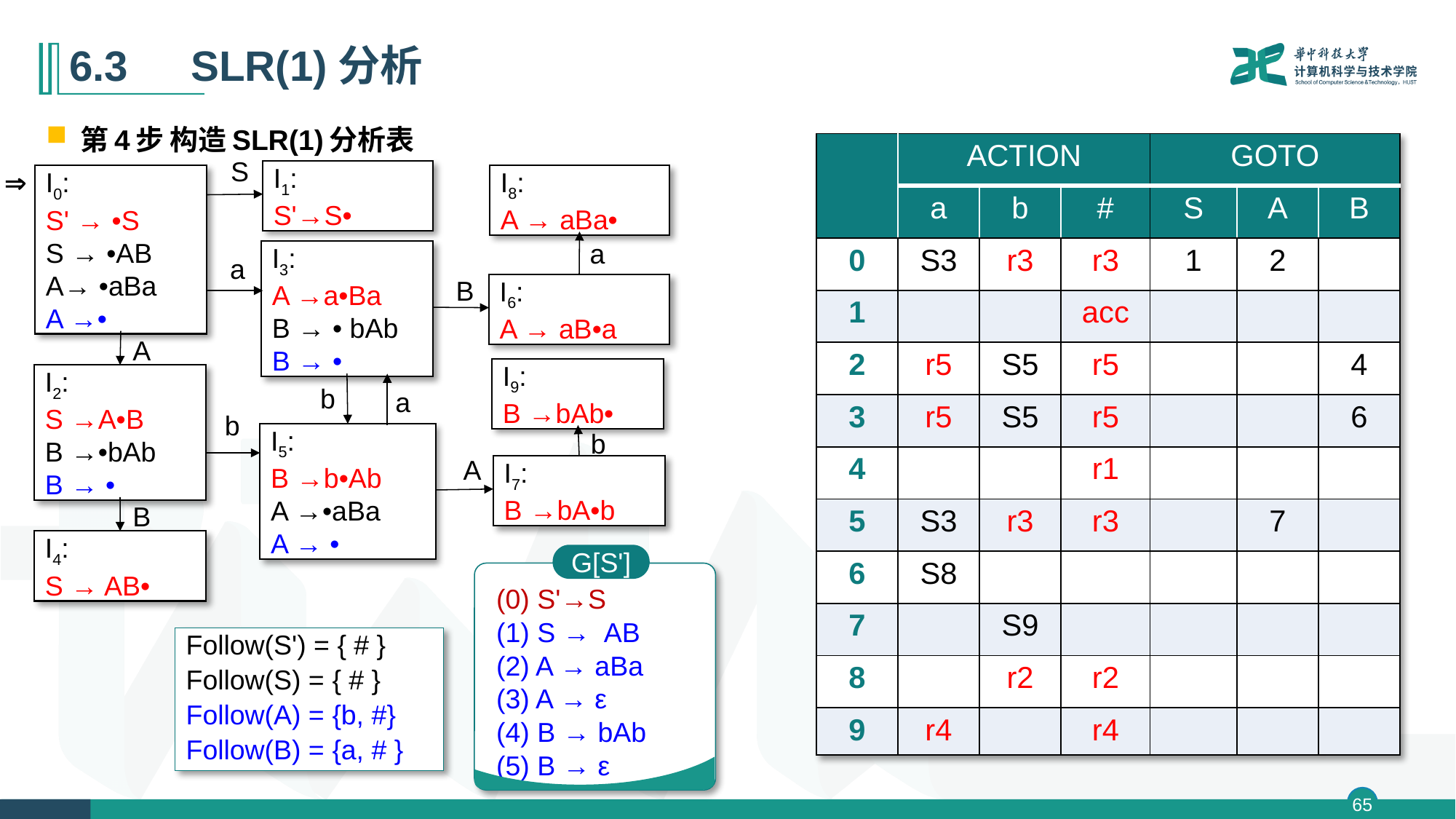

# 6.3　SLR(1)分析
第4步 构造SLR(1)分析表
|  | ACTION |  |  | GOTO |  |  |
| --- | --- | --- | --- | --- | --- | --- |
|  | a | b | # | S | A | B |
| 0 | S3 | r3 | r3 | 1 | 2 |  |
| 1 |  |  | acc |  |  |  |
| 2 | r5 | S5 | r5 |  |  | 4 |
| 3 | r5 | S5 | r5 |  |  | 6 |
| 4 |  |  | r1 |  |  |  |
| 5 | S3 | r3 | r3 |  | 7 |  |
| 6 | S8 |  |  |  |  |  |
| 7 |  | S9 |  |  |  |  |
| 8 |  | r2 | r2 |  |  |  |
| 9 | r4 |  | r4 |  |  |  |
S
⇒
I1:
S'→S•
I8:
A → aBa•
I0:
S' → •S
S → •AB
A→ •aBa
A →•
a
I3:
A →a•Ba
B → • bAb
B → •
a
B
I6:
A → aB•a
A
I9:
B →bAb•
I2:
S →A•B
B →•bAb
B → •
b
a
b
b
I5:
B →b•Ab
A →•aBa
A → •
A
I7:
B →bA•b
B
I4:
S → AB•
G[S']

 (0) S'→S
 (1) S →  AB
 (2) A → aBa
 (3) A → ε
 (4) B → bAb
 (5) B → ε

Follow(S') = { # }
Follow(S) = { # }
Follow(A) = {b, #}
Follow(B) = {a, # }